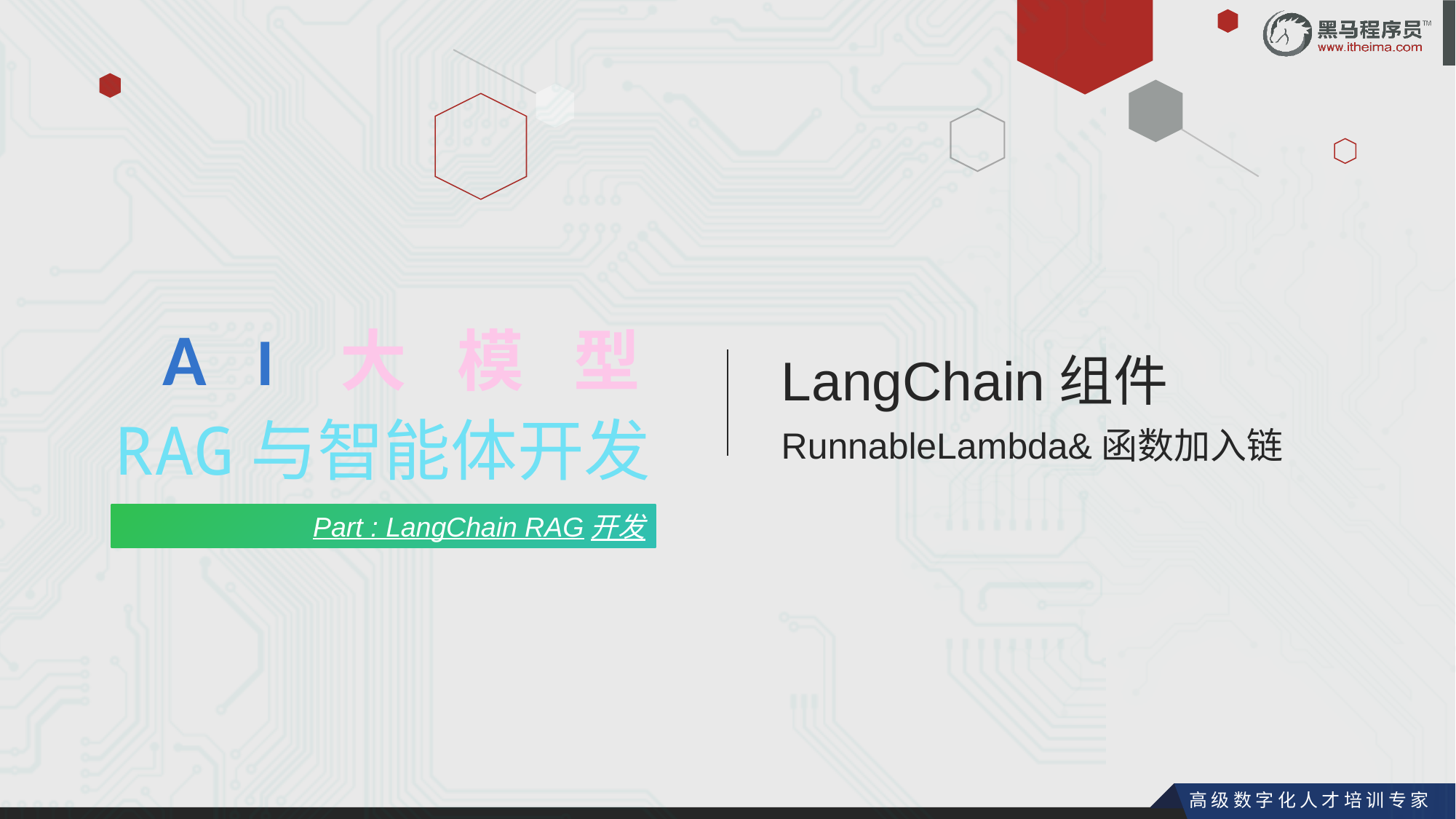

AI大模型
LangChain组件
RunnableLambda&函数加入链
RAG与智能体开发
Part : LangChain RAG开发